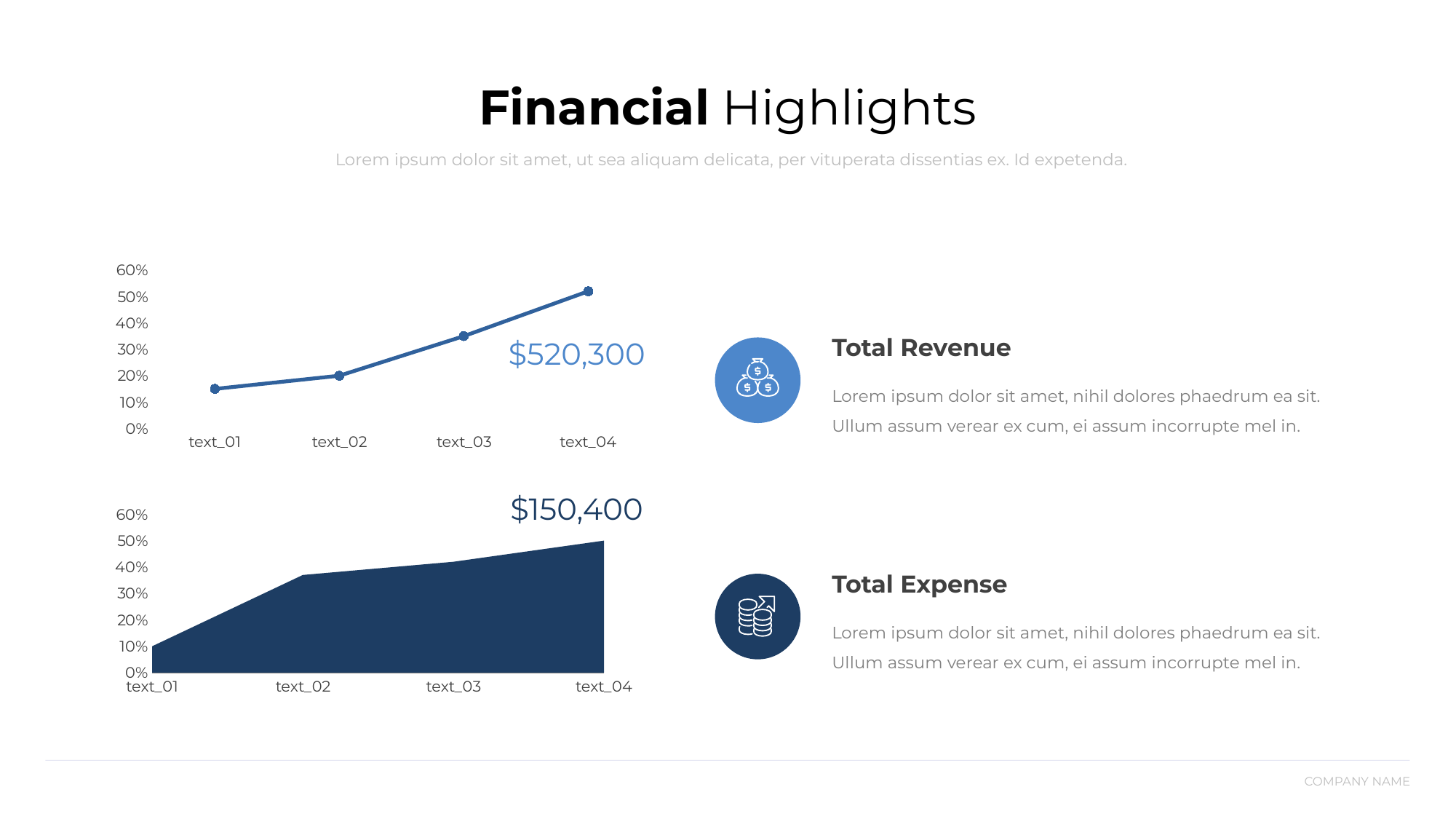

Financial Highlights
Lorem ipsum dolor sit amet, ut sea aliquam delicata, per vituperata dissentias ex. Id expetenda.

### Chart

| Category | 판매 |
|---|---|
| text_01 | 0.15 |
| text_02 | 0.2 |
| text_03 | 0.35 |
| text_04 | 0.52 |
Total Revenue
Lorem ipsum dolor sit amet, nihil dolores phaedrum ea sit. Ullum assum verear ex cum, ei assum incorrupte mel in.
$520,300

$150,400

### Chart

| Category | 판매 |
|---|---|
| text_01 | 0.1 |
| text_02 | 0.37 |
| text_03 | 0.42 |
| text_04 | 0.5 |
Total Expense
Lorem ipsum dolor sit amet, nihil dolores phaedrum ea sit. Ullum assum verear ex cum, ei assum incorrupte mel in.